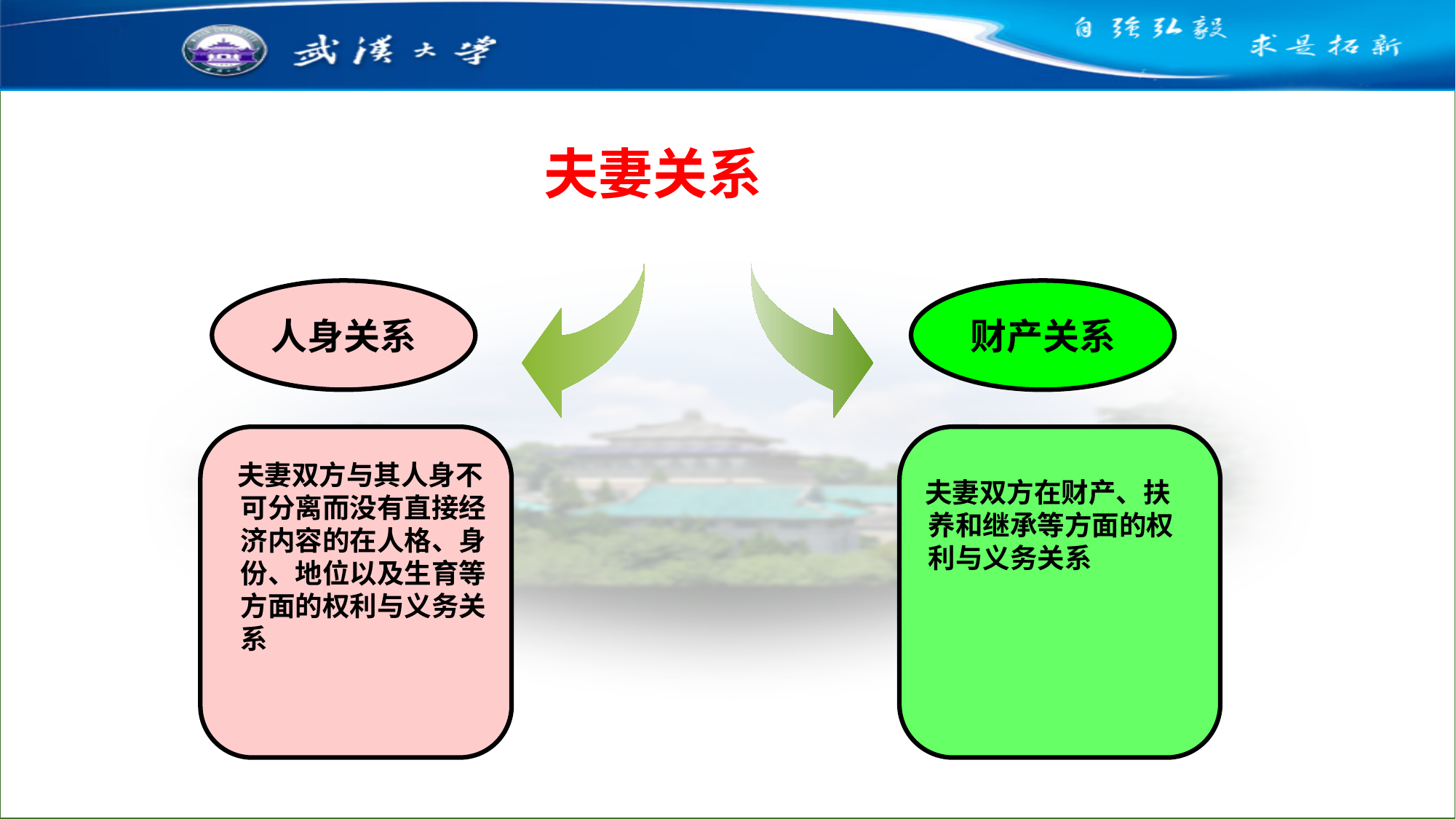

夫妻关系

人身关系
财产关系

     夫妻双方与其人身不可分离而没有直接经济内容的在人格、身份、地位以及生育等方面的权利与义务关系
     夫妻双方在财产、扶养和继承等方面的权利与义务关系